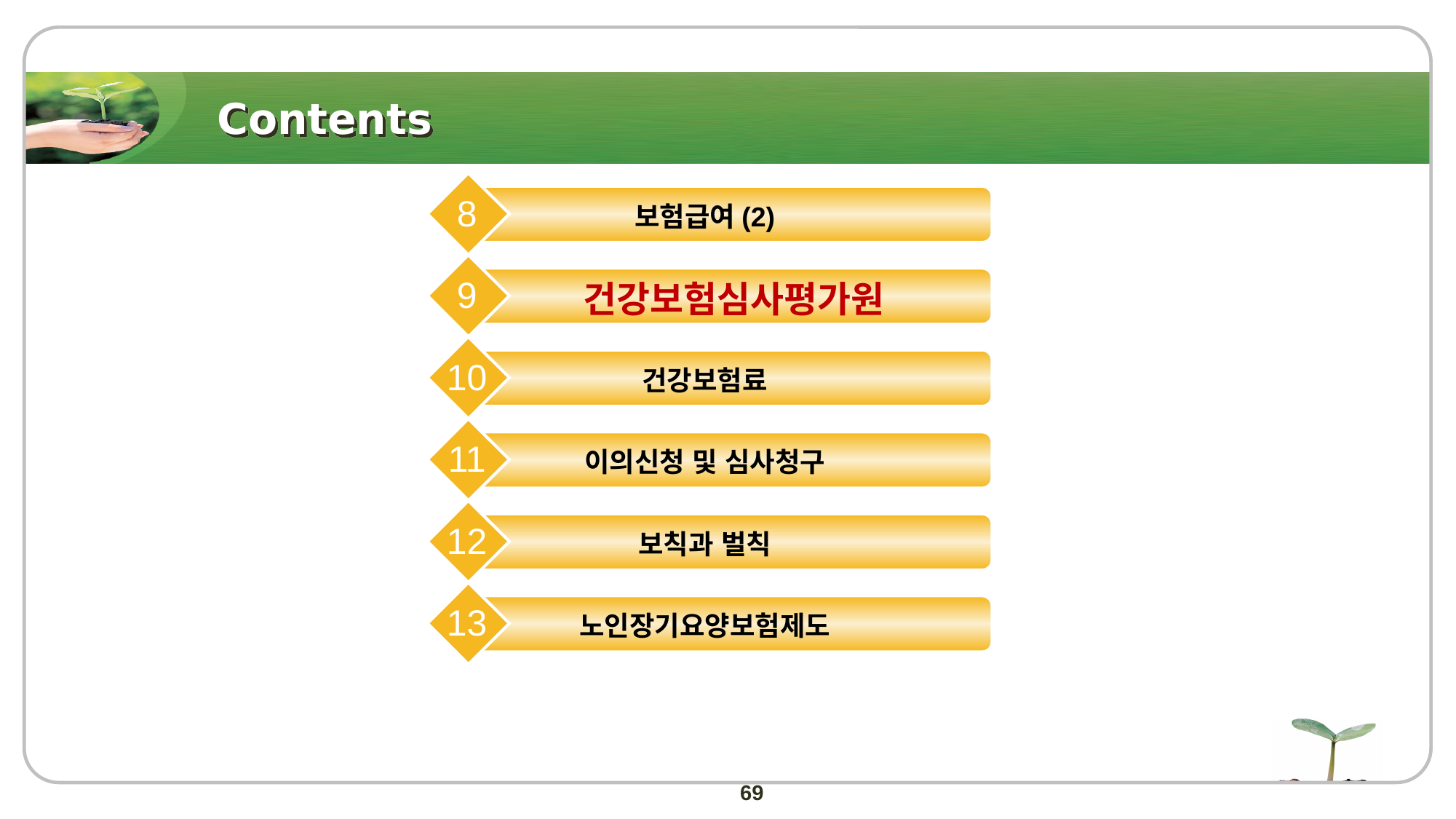

Contents

8

보험급여(2)

9

건강보험심사평가원

10

건강보험료

11

이의신청 및 심사청구

12

보칙과 벌칙

13

노인장기요양보험제도
69